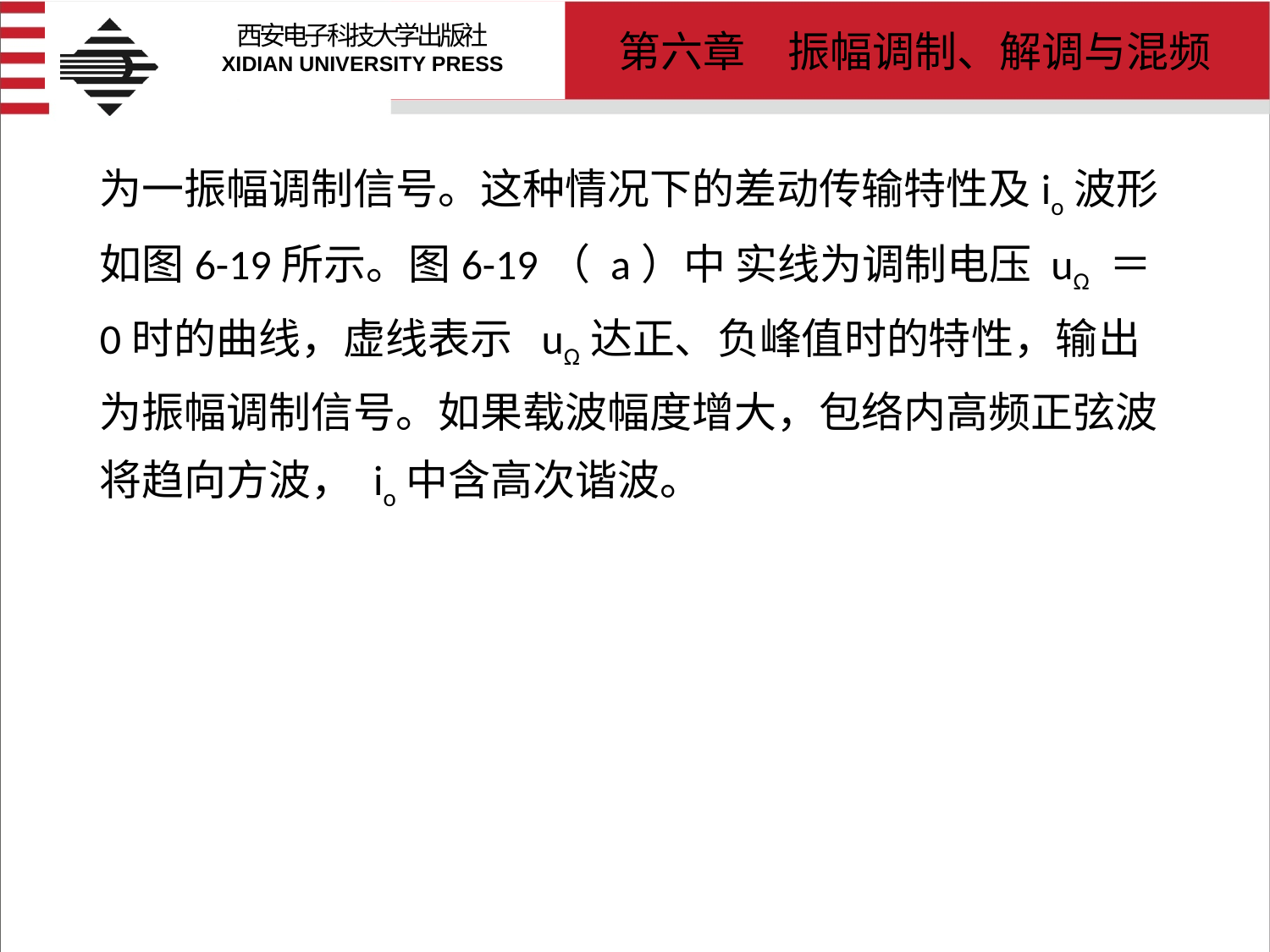

# 为一振幅调制信号。这种情况下的差动传输特性及io波形如图6-19所示。图6-19（ a）中 实线为调制电压 uΩ ＝0时的曲线，虚线表示  uΩ达正、负峰值时的特性，输出为振幅调制信号。如果载波幅度增大，包络内高频正弦波将趋向方波， io中含高次谐波。